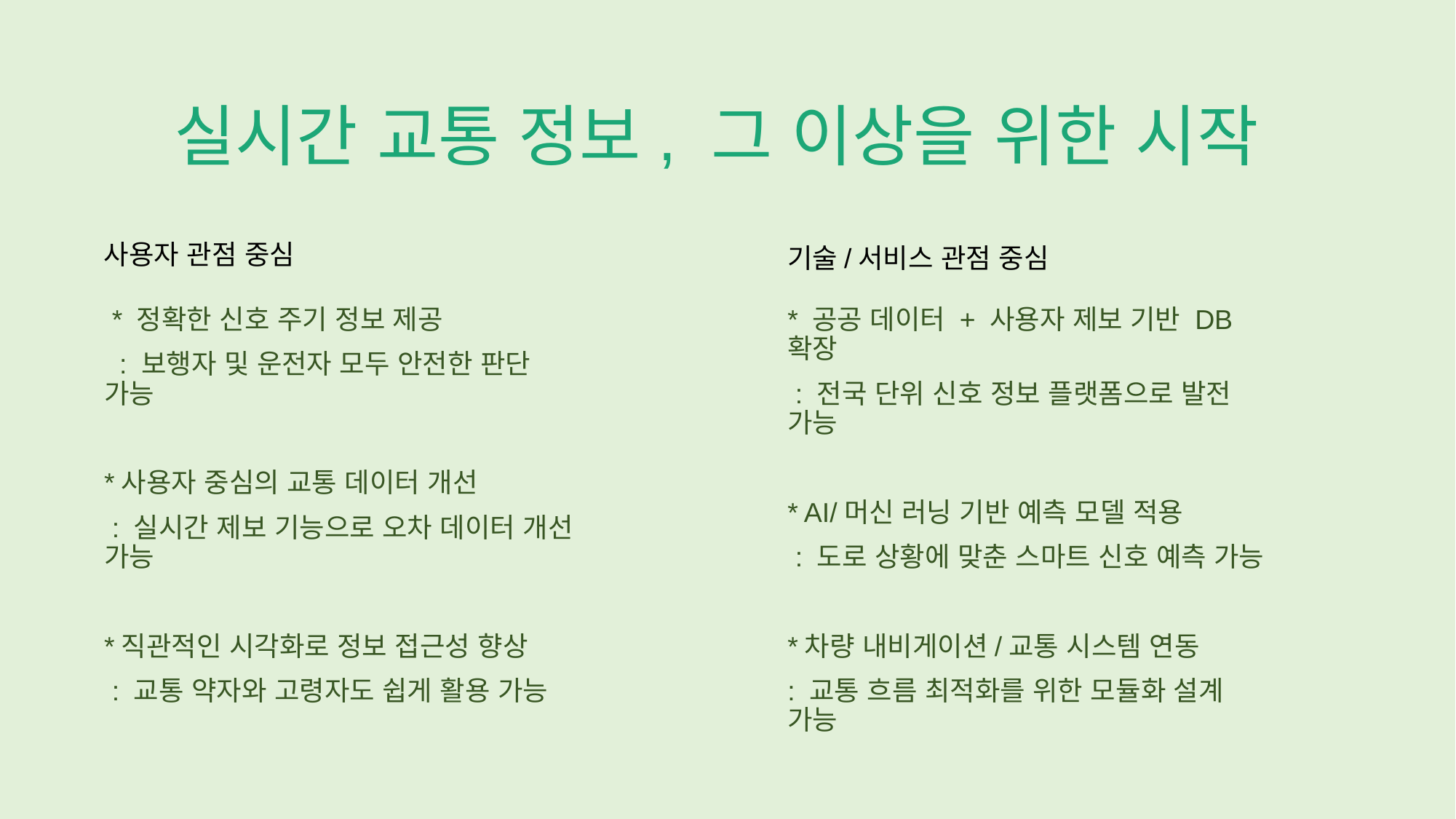

# 실시간 교통 정보, 그 이상을 위한 시작
사용자 관점 중심
기술/서비스 관점 중심
 * 정확한 신호 주기 정보 제공
  : 보행자 및 운전자 모두 안전한 판단 가능

*사용자 중심의 교통 데이터 개선
 : 실시간 제보 기능으로 오차 데이터 개선 가능

*직관적인 시각화로 정보 접근성 향상
 : 교통 약자와 고령자도 쉽게 활용 가능
* 공공 데이터 + 사용자 제보 기반 DB 확장
 : 전국 단위 신호 정보 플랫폼으로 발전 가능

* AI/머신 러닝 기반 예측 모델 적용
 : 도로 상황에 맞춘 스마트 신호 예측 가능

*차량 내비게이션/교통 시스템 연동
: 교통 흐름 최적화를 위한 모듈화 설계 가능